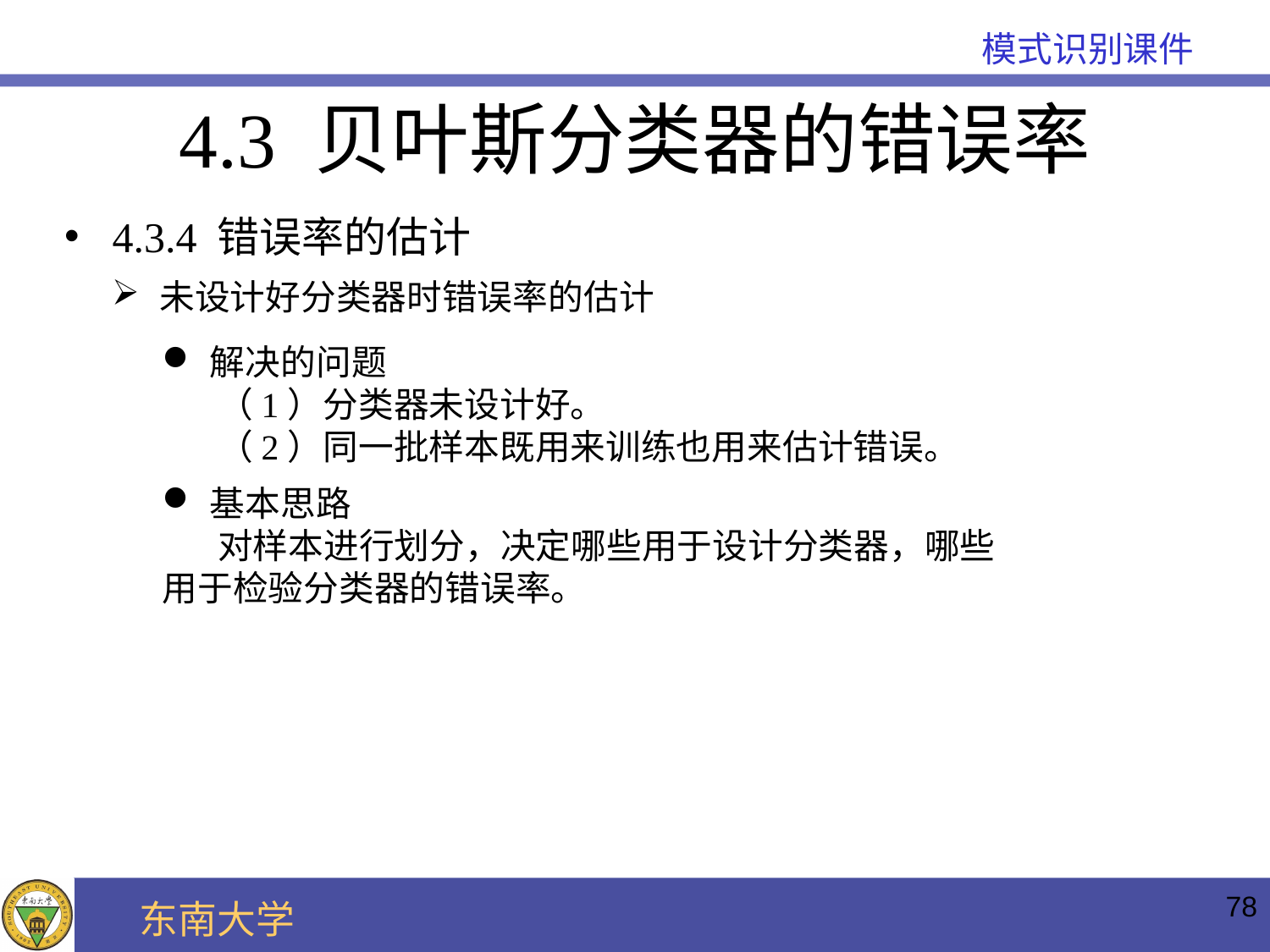

4.3 贝叶斯分类器的错误率
4.3.4 错误率的估计
未设计好分类器时错误率的估计
解决的问题
      （1）分类器未设计好。
      （2）同一批样本既用来训练也用来估计错误。
基本思路
      对样本进行划分，决定哪些用于设计分类器，哪些用于检验分类器的错误率。
78